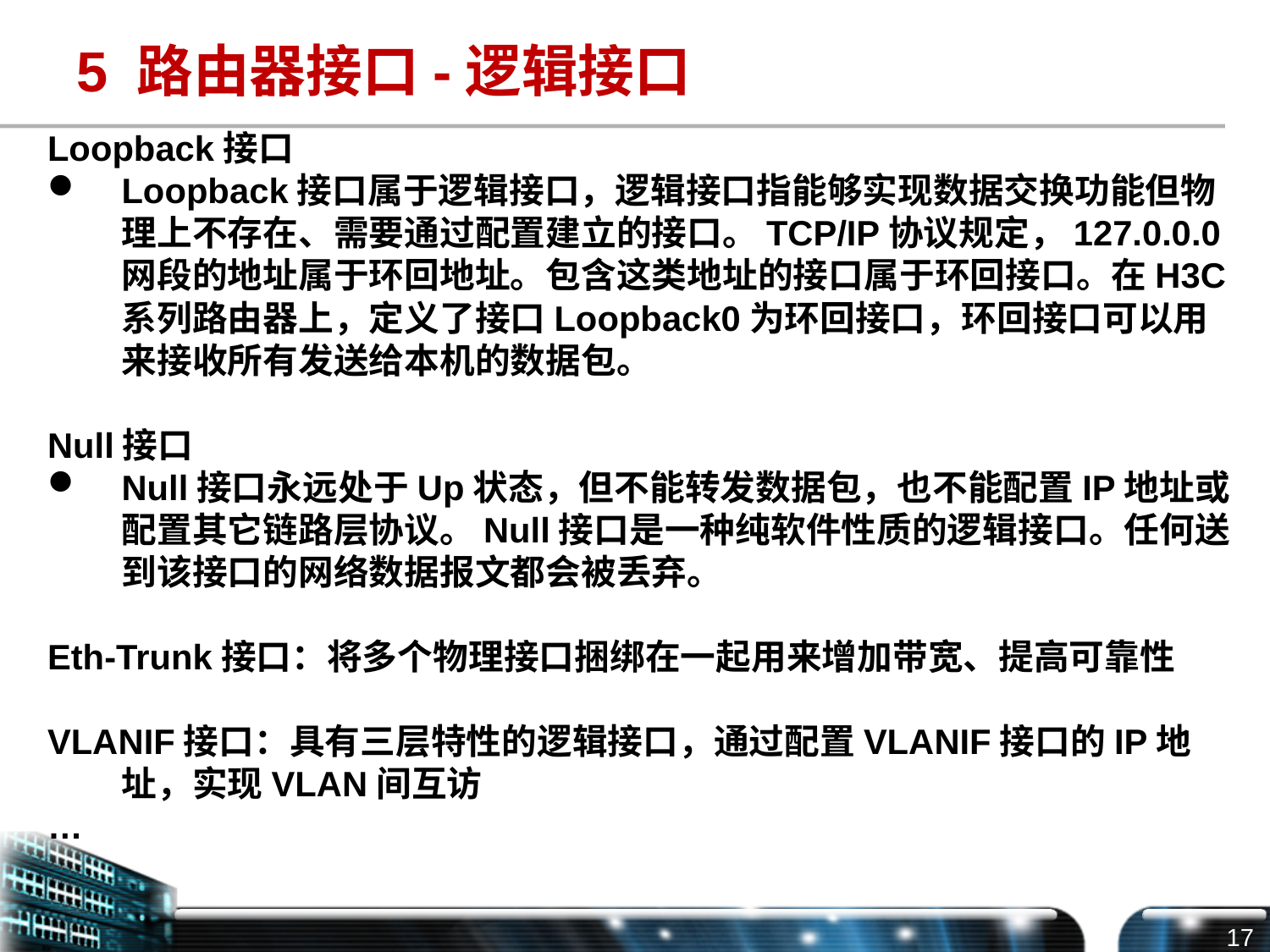

# 5 路由器接口-逻辑接口
Loopback接口
Loopback接口属于逻辑接口，逻辑接口指能够实现数据交换功能但物理上不存在、需要通过配置建立的接口。TCP/IP协议规定，127.0.0.0网段的地址属于环回地址。包含这类地址的接口属于环回接口。在H3C系列路由器上，定义了接口Loopback0为环回接口，环回接口可以用来接收所有发送给本机的数据包。

Null接口
Null接口永远处于Up状态，但不能转发数据包，也不能配置IP地址或配置其它链路层协议。Null接口是一种纯软件性质的逻辑接口。任何送到该接口的网络数据报文都会被丢弃。

Eth-Trunk接口：将多个物理接口捆绑在一起用来增加带宽、提高可靠性

VLANIF接口：具有三层特性的逻辑接口，通过配置VLANIF接口的IP地址，实现VLAN间互访
…